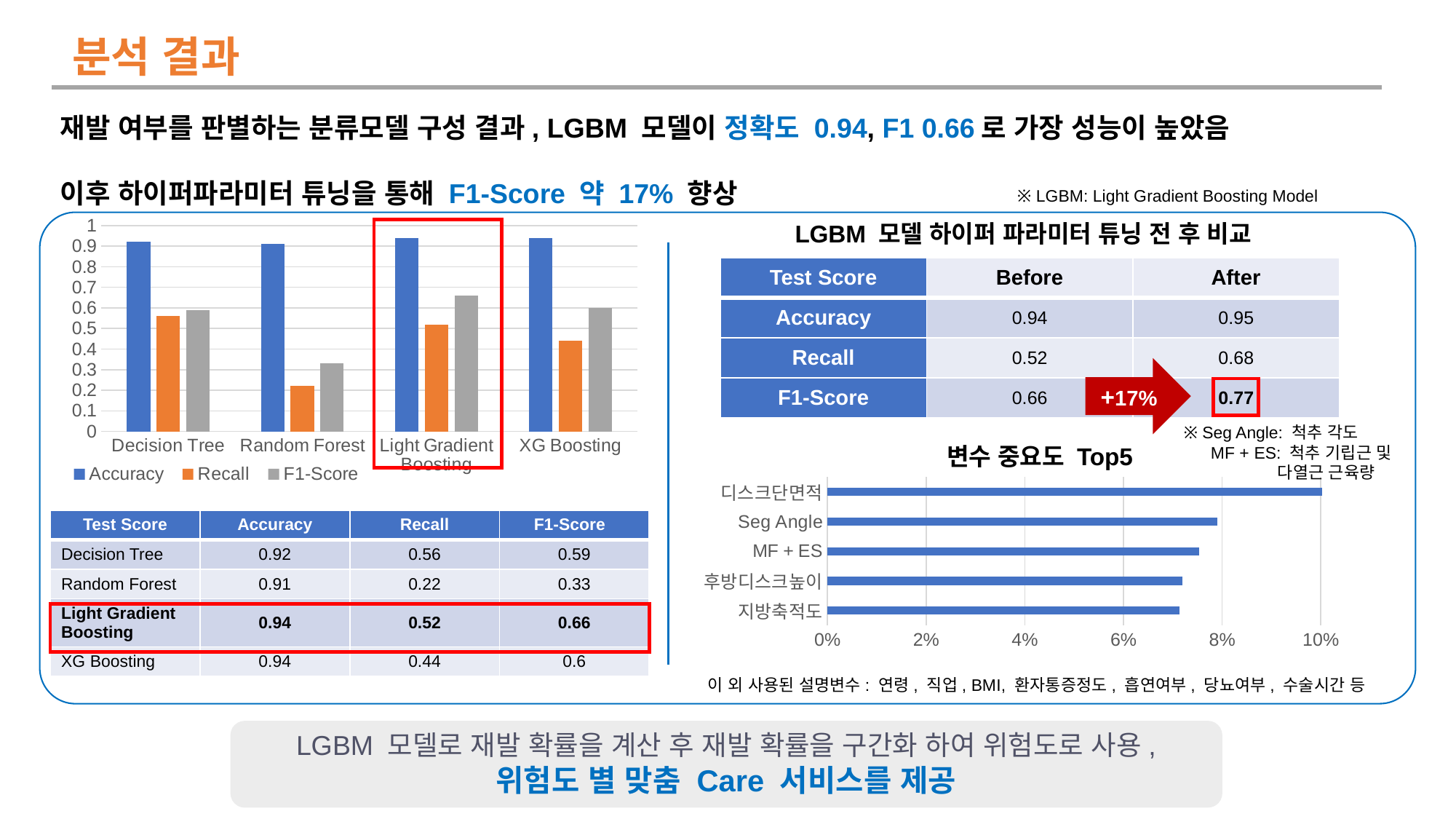

분석 결과
재발 여부를 판별하는 분류모델 구성 결과, LGBM 모델이 정확도 0.94, F1 0.66로 가장 성능이 높았음
이후 하이퍼파라미터 튜닝을 통해 F1-Score 약 17% 향상
※ LGBM: Light Gradient Boosting Model

### Chart

| Category | Accuracy | Recall | F1-Score |
|---|---|---|---|
| Decision Tree | 0.92 | 0.56 | 0.59 |
| Random Forest | 0.91 | 0.22 | 0.33 |
| Light Gradient Boosting | 0.94 | 0.52 | 0.66 |
| XG Boosting | 0.94 | 0.44 | 0.6 |
LGBM 모델 하이퍼 파라미터 튜닝 전 후 비교
| Test Score | Before | After |
| --- | --- | --- |
| Accuracy | 0.94 | 0.95 |
| Recall | 0.52 | 0.68 |
| F1-Score | 0.66 | 0.77 |
+17%

※ Seg Angle: 척추 각도
      MF + ES: 척추 기립근 및
                   다열근 근육량
변수 중요도 Top5

### Chart

| Category | Importance |
|---|---|
| 지방축적도 | 0.0713 |
| 후방디스크높이 | 0.072 |
| MF + ES | 0.0753 |
| Seg Angle | 0.079 |
| 디스크단면적 | 0.1003 |
| Test Score | Accuracy | Recall | F1-Score |
| --- | --- | --- | --- |
| Decision Tree | 0.92 | 0.56 | 0.59 |
| Random Forest | 0.91 | 0.22 | 0.33 |
| Light Gradient Boosting | 0.94 | 0.52 | 0.66 |
| XG Boosting | 0.94 | 0.44 | 0.6 |

   이 외 사용된 설명변수: 연령, 직업, BMI, 환자통증정도, 흡연여부, 당뇨여부, 수술시간 등
LGBM 모델로 재발 확률을 계산 후 재발 확률을 구간화 하여 위험도로 사용,
위험도 별 맞춤 Care 서비스를 제공